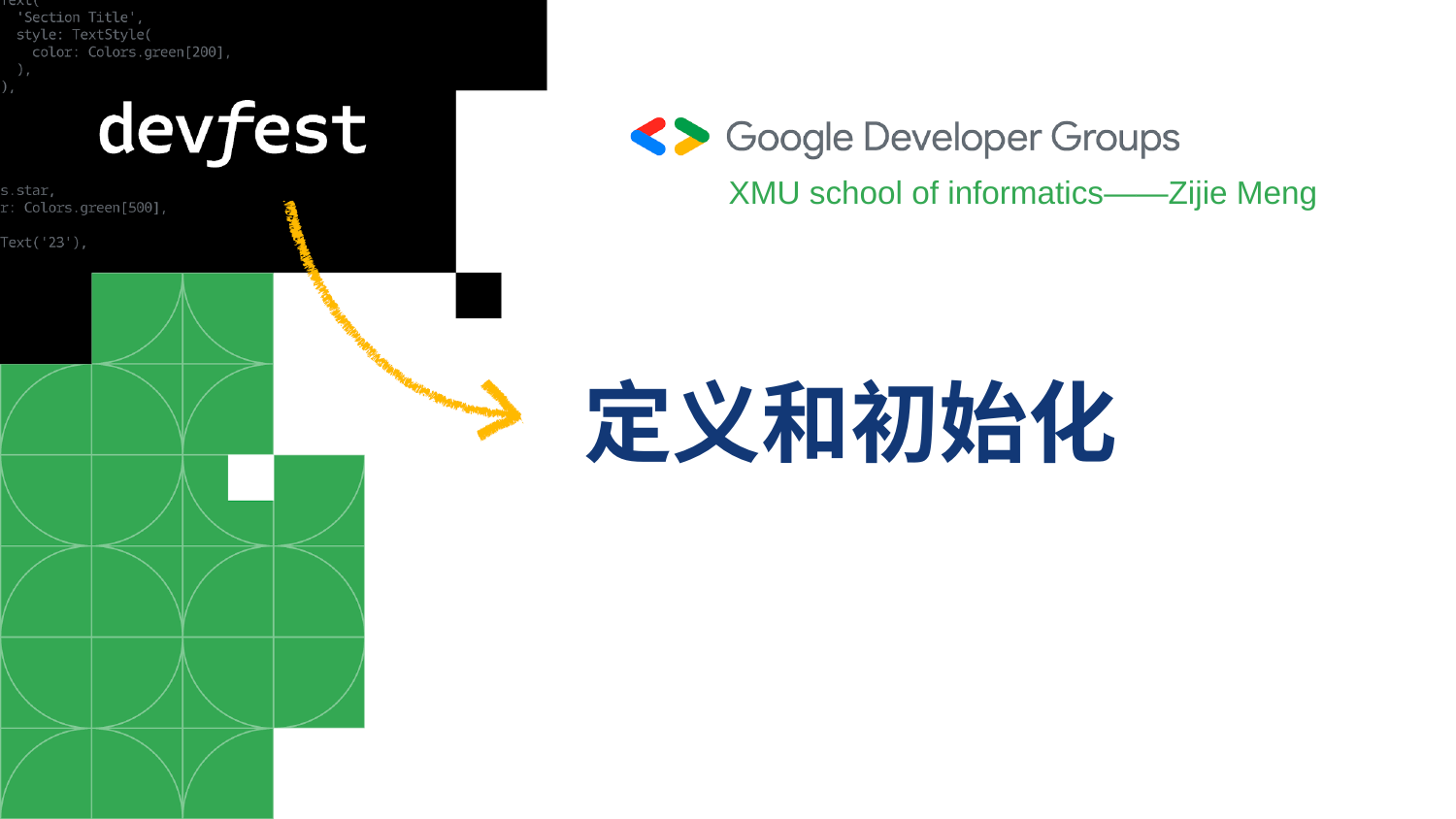

XMU school of informatics——Zijie Meng
# 定义和初始化